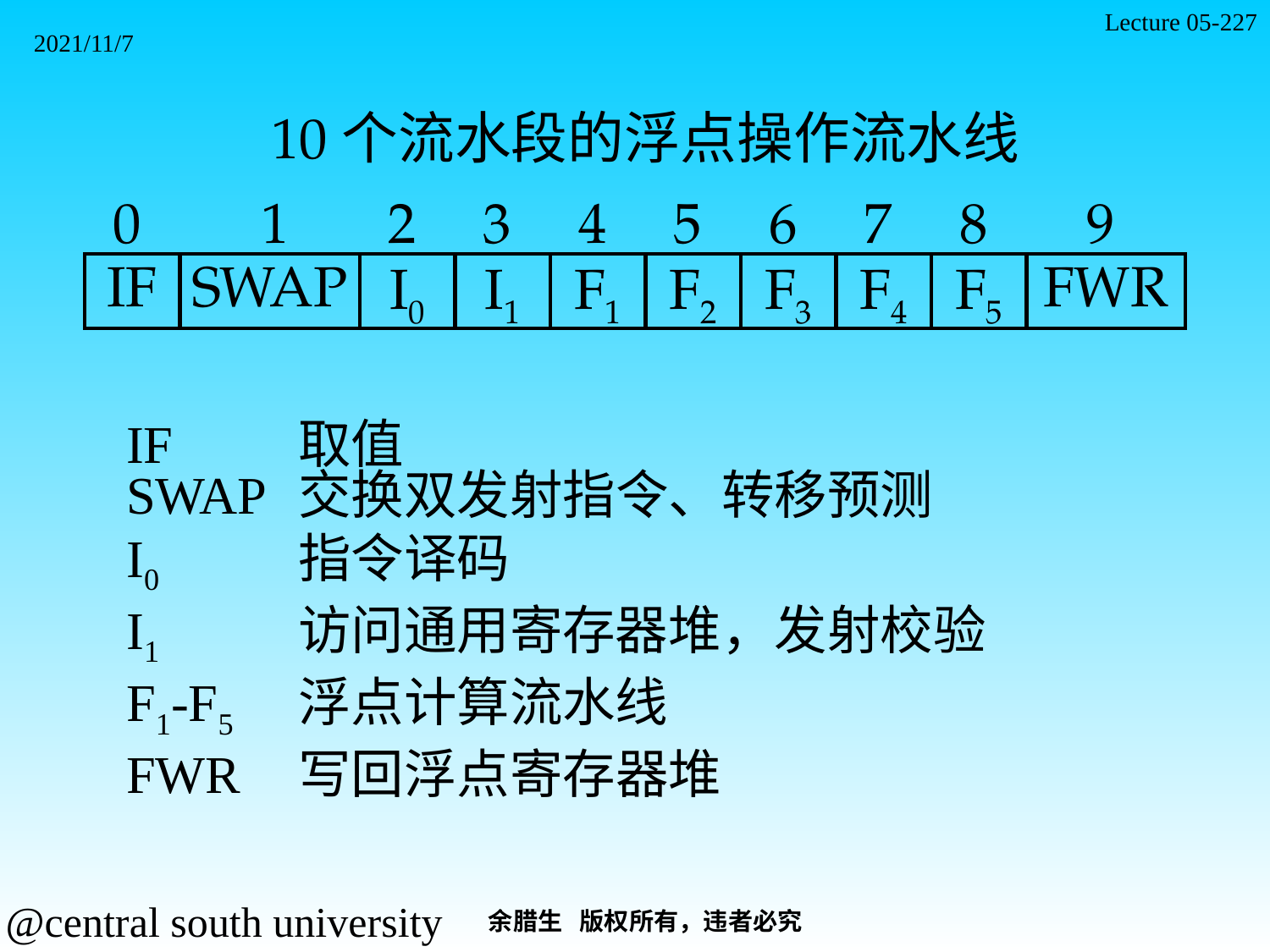

Lecture 05-227
2021/11/7
10个流水段的浮点操作流水线
0
1
2
3
4
5
6
7
8
9
IF
SWAP
I0
I1
F1
F2
F3
F4
F5
FWR
IF	取值
SWAP	交换双发射指令、转移预测
I0	指令译码
I1	访问通用寄存器堆，发射校验
F1-F5	浮点计算流水线
FWR	写回浮点寄存器堆
余腊生   版权所有，违者必究